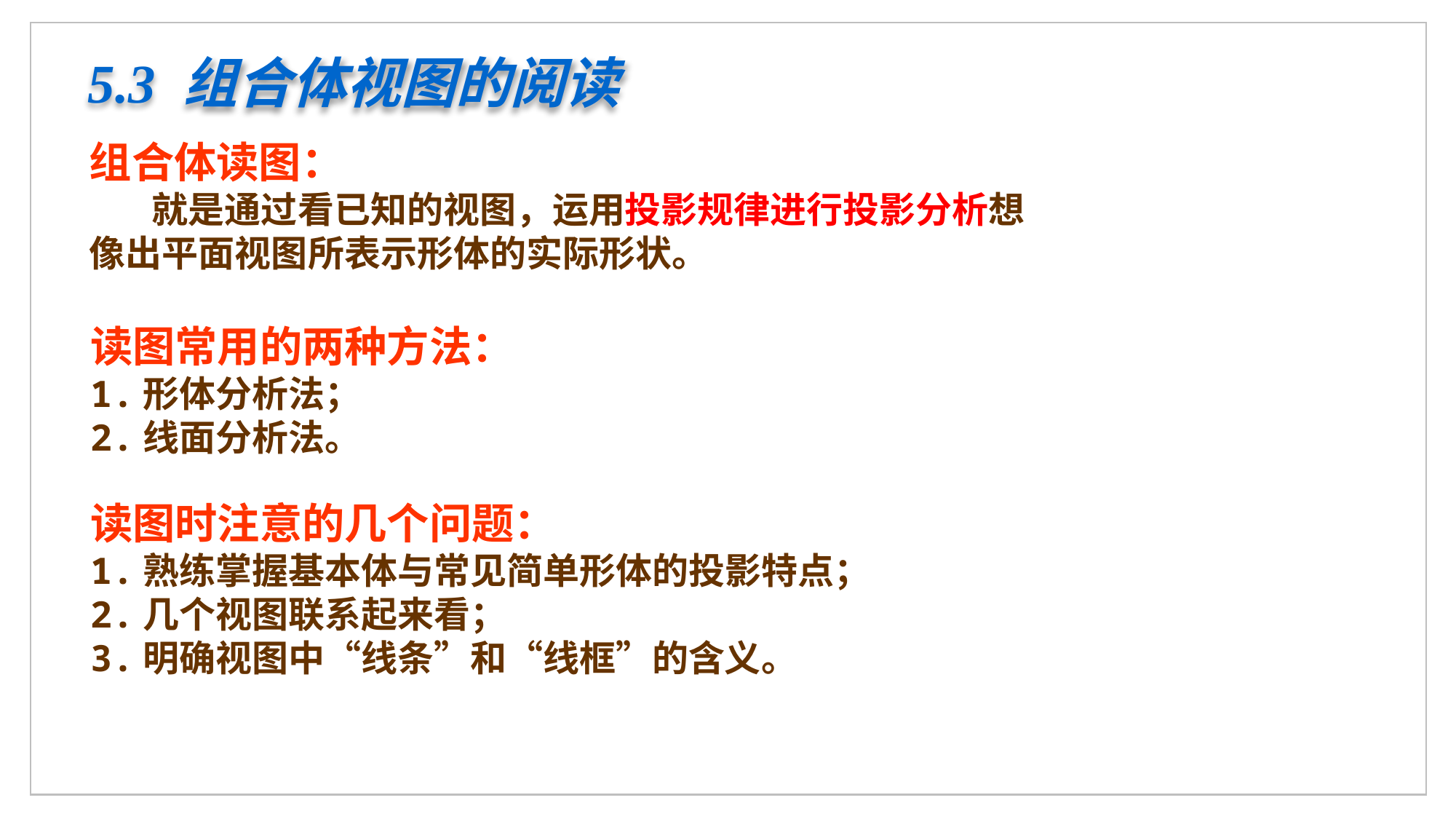

5.3 组合体视图的阅读
组合体读图：
        就是通过看已知的视图，运用投影规律进行投影分析想像出平面视图所表示形体的实际形状。
读图常用的两种方法：
1.形体分析法；
2.线面分析法。

读图时注意的几个问题：
1.熟练掌握基本体与常见简单形体的投影特点；
2.几个视图联系起来看；
3.明确视图中“线条”和“线框”的含义。